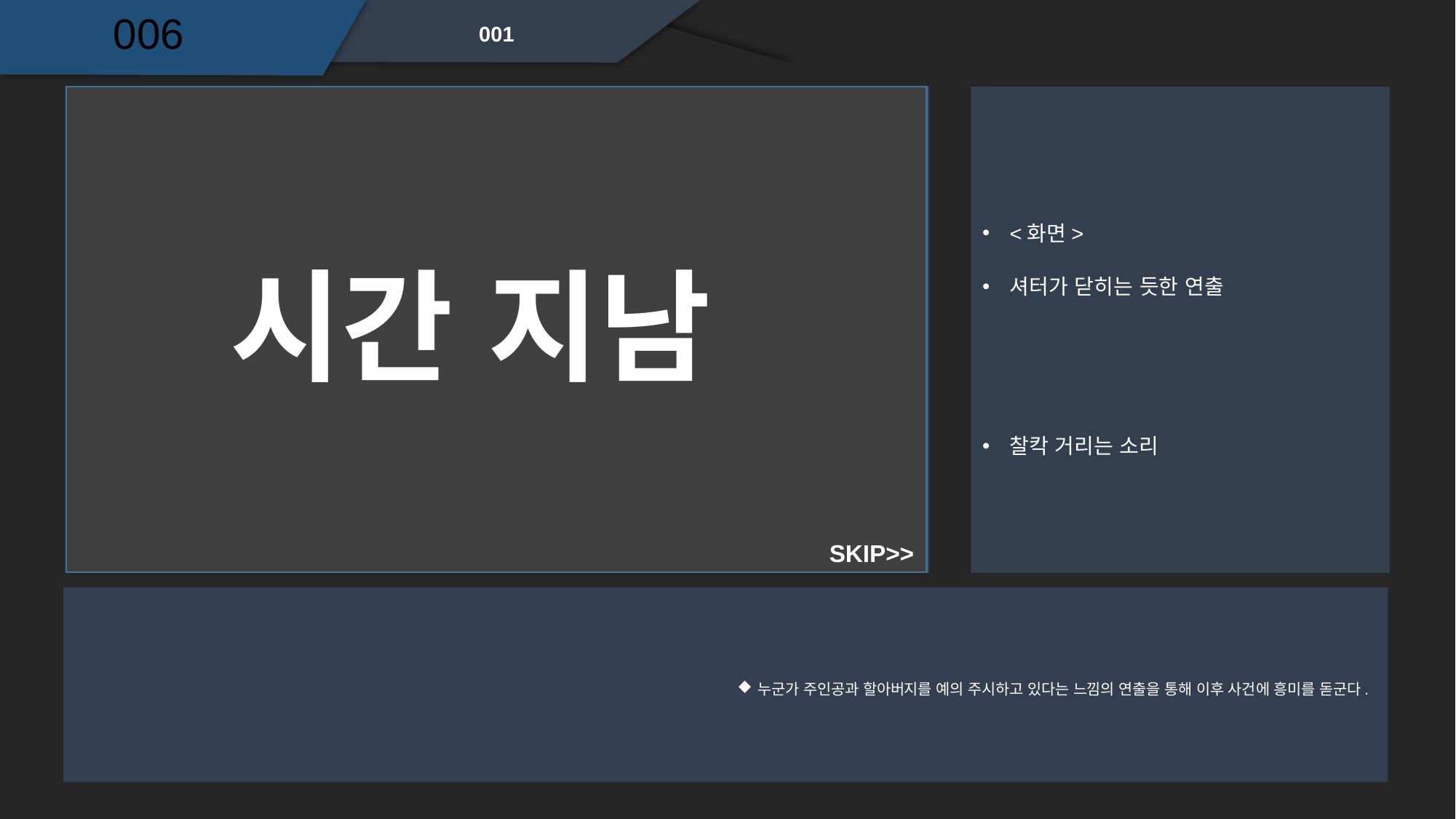

006
001

<화면>
셔터가 닫히는 듯한 연출
시간 지남
찰칵 거리는 소리

SKIP>>

누군가 주인공과 할아버지를 예의 주시하고 있다는 느낌의 연출을 통해 이후 사건에 흥미를 돋군다.